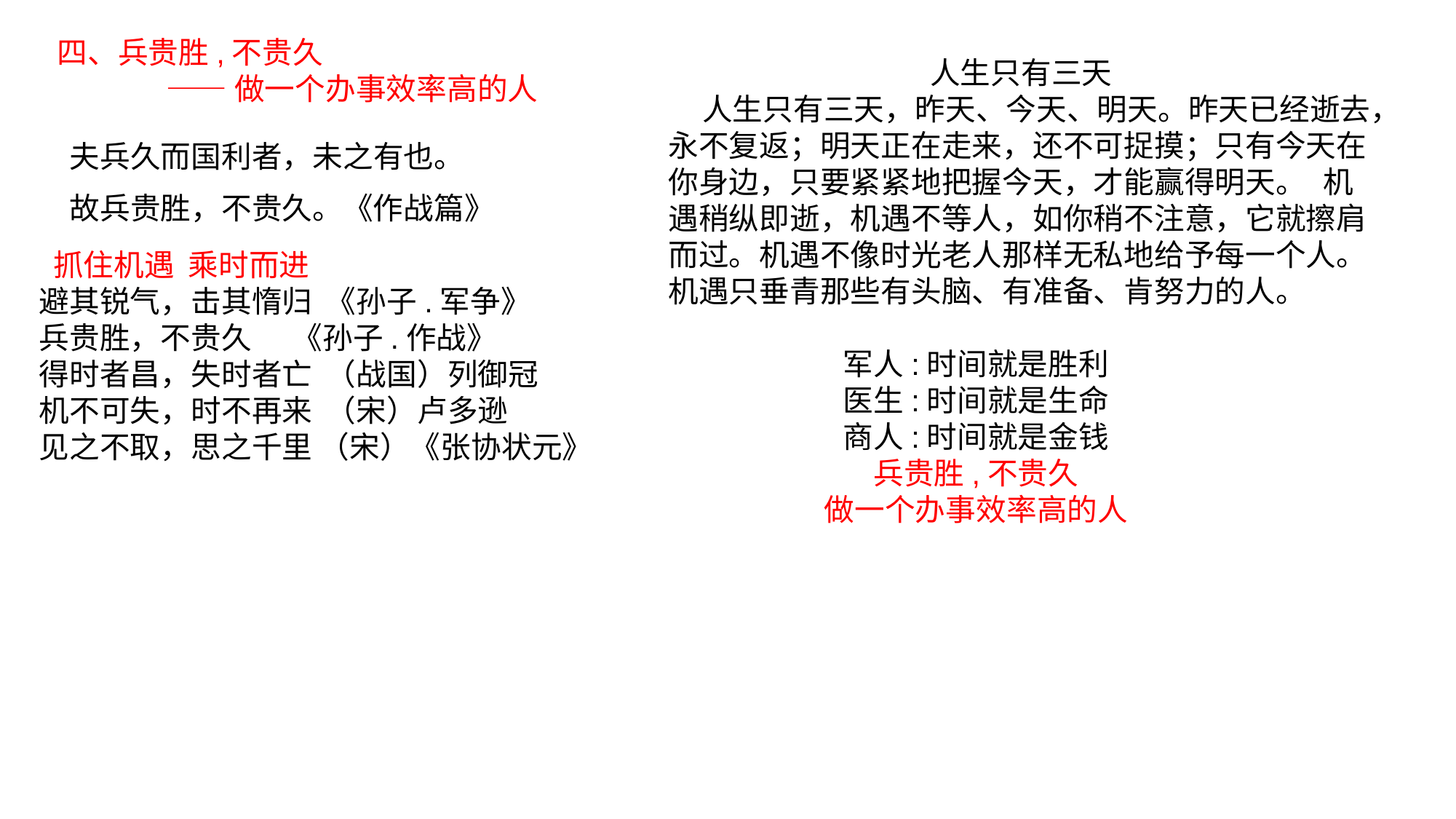

四、兵贵胜,不贵久
	——做一个办事效率高的人
人生只有三天
    人生只有三天，昨天、今天、明天。昨天已经逝去，永不复返；明天正在走来，还不可捉摸；只有今天在你身边，只要紧紧地把握今天，才能赢得明天。	机遇稍纵即逝，机遇不等人，如你稍不注意，它就擦肩而过。机遇不像时光老人那样无私地给予每一个人。机遇只垂青那些有头脑、有准备、肯努力的人。
夫兵久而国利者，未之有也。
故兵贵胜，不贵久。《作战篇》
 抓住机遇  乘时而进
避其锐气，击其惰归  《孙子.军争》
兵贵胜，不贵久      《孙子.作战》
得时者昌，失时者亡  （战国）列御冠
机不可失，时不再来  （宋）卢多逊
见之不取，思之千里 （宋）《张协状元》
军人:时间就是胜利
医生:时间就是生命
商人:时间就是金钱
兵贵胜,不贵久
做一个办事效率高的人